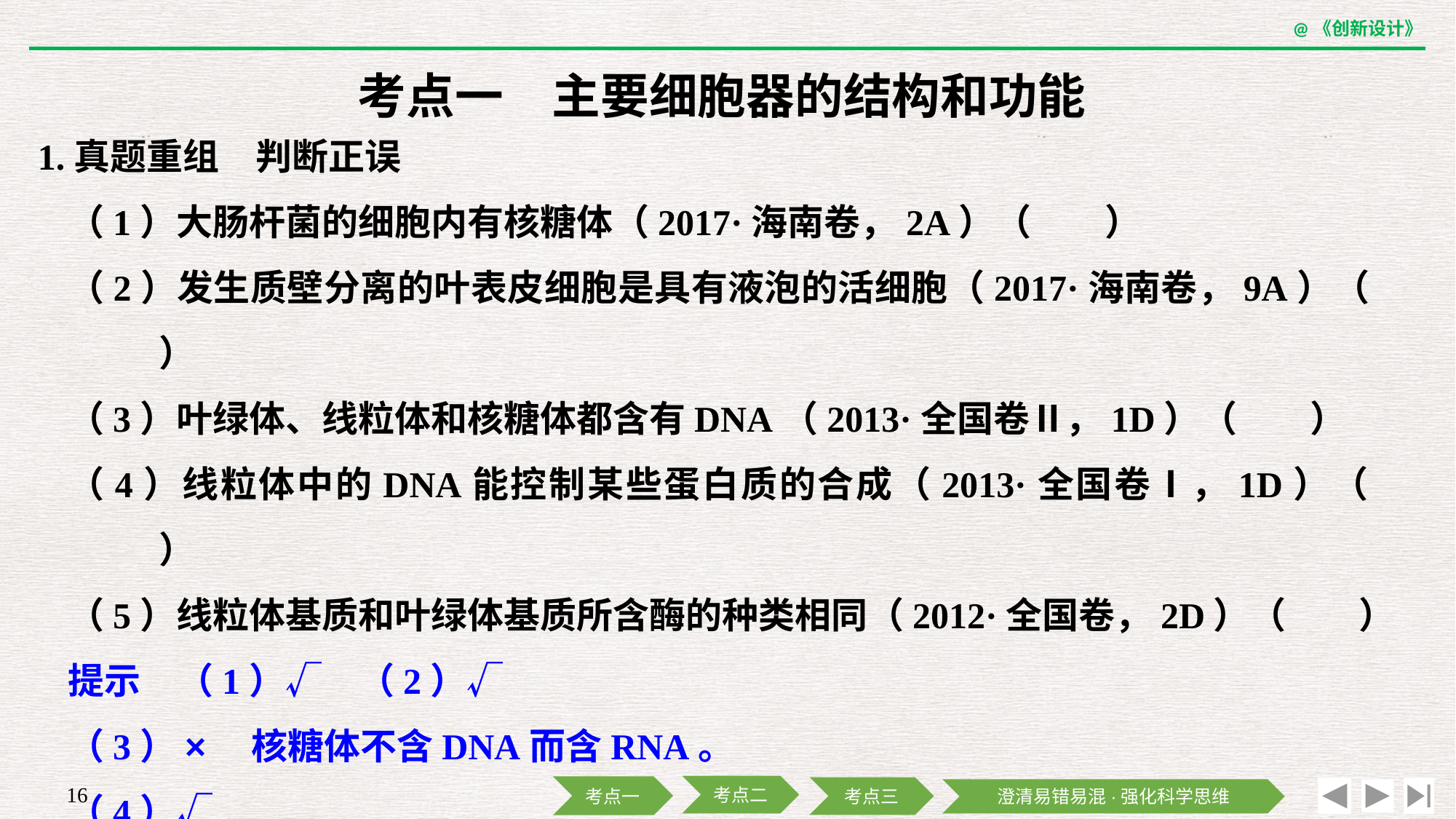

考点一　主要细胞器的结构和功能
1.真题重组　判断正误
（1）大肠杆菌的细胞内有核糖体（2017·海南卷，2A）（　　）
（2）发生质壁分离的叶表皮细胞是具有液泡的活细胞（2017·海南卷，9A）（　　）
（3）叶绿体、线粒体和核糖体都含有DNA（2013·全国卷Ⅱ，1D）（　　）
（4）线粒体中的DNA能控制某些蛋白质的合成（2013·全国卷Ⅰ，1D）（　　）
（5）线粒体基质和叶绿体基质所含酶的种类相同（2012·全国卷，2D）（　　）
提示　（1）√　（2）√
（3）×　核糖体不含DNA而含RNA。
（4）√
（5）×　酶种类不同。